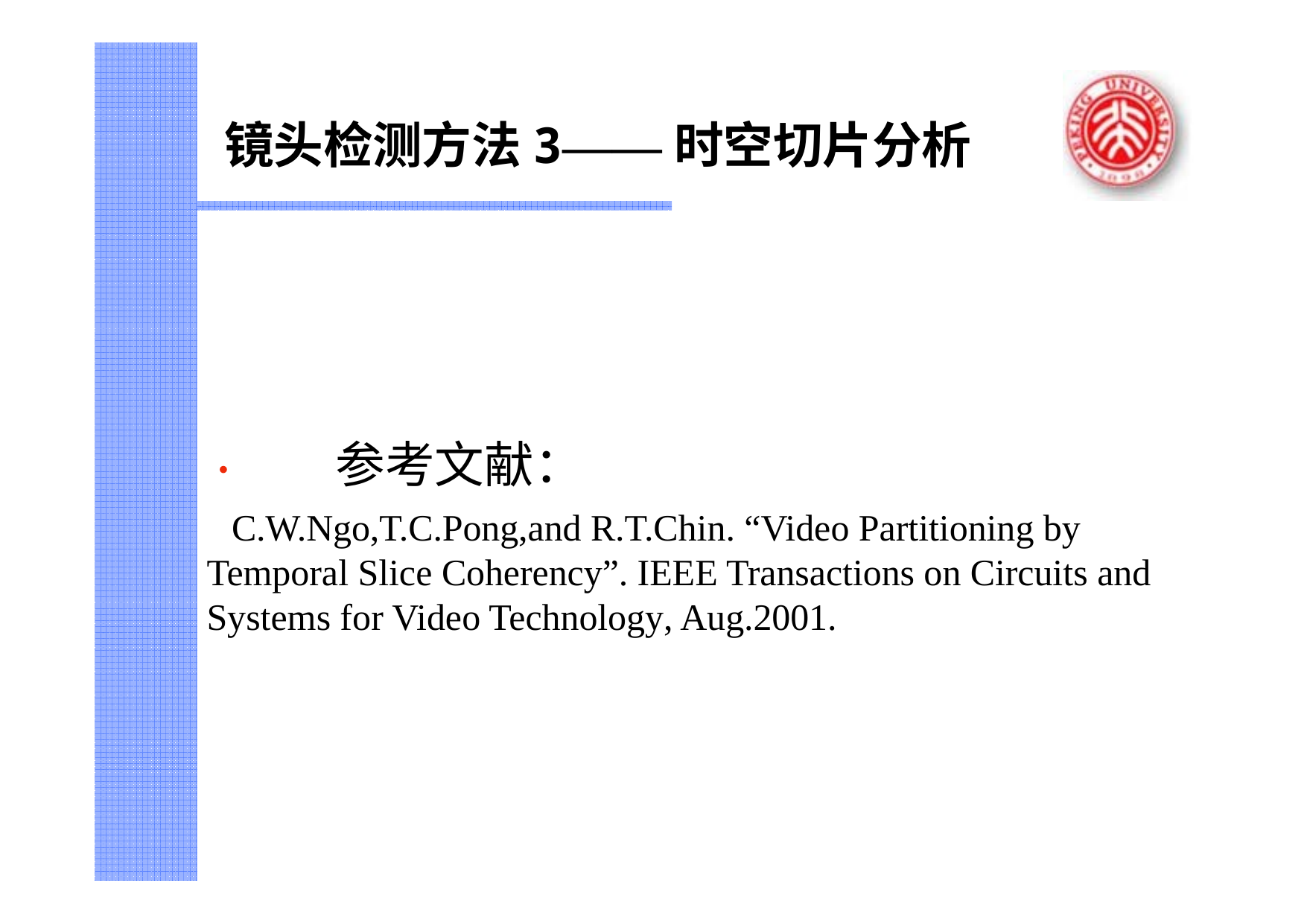

# 镜头检测方法3——时空切片分析
•	参考文献：
C.W.Ngo,T.C.Pong,and R.T.Chin. “Video Partitioning by Temporal Slice Coherency”. IEEE Transactions on Circuits and Systems for Video Technology, Aug.2001.